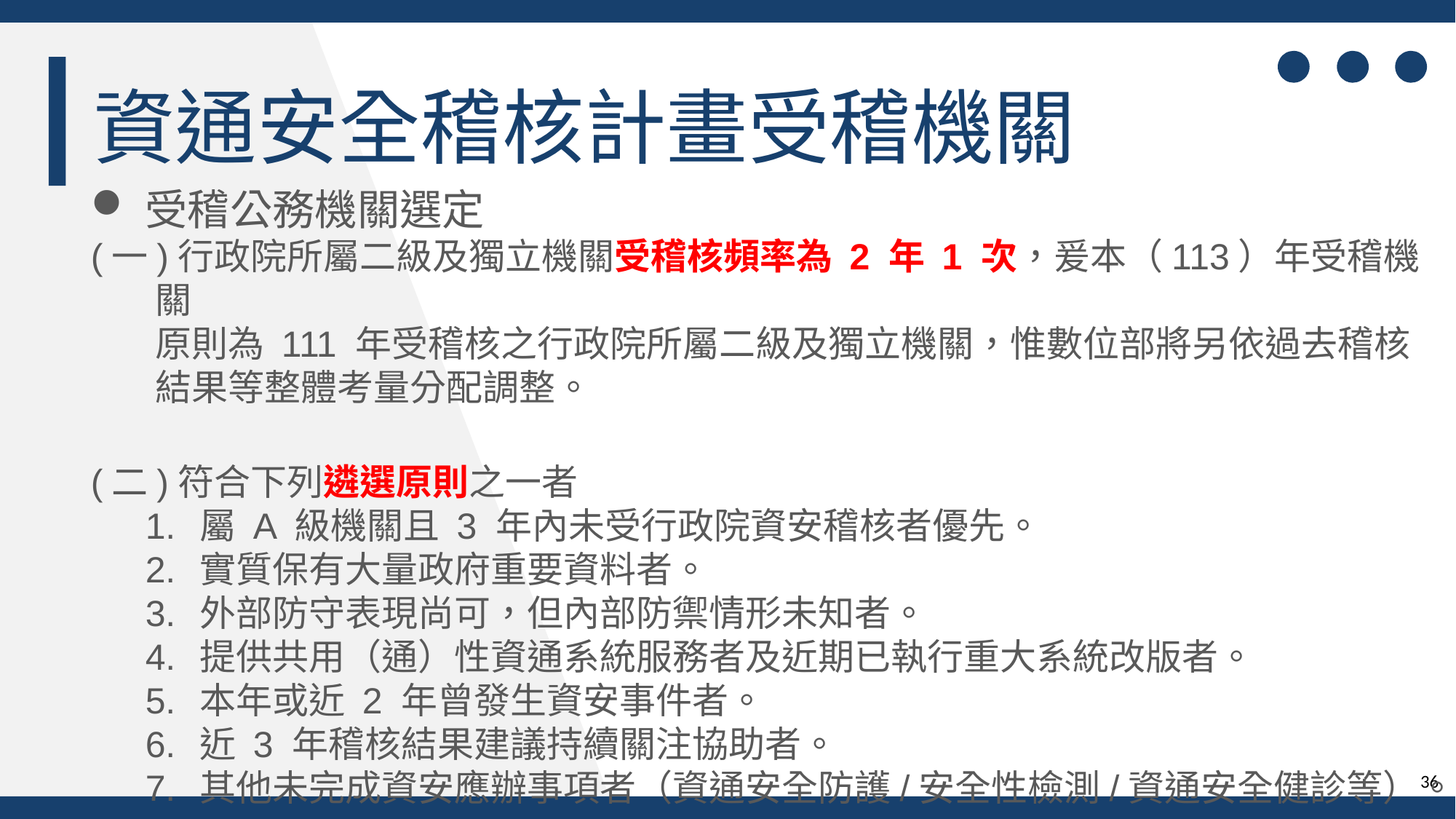

資通安全稽核計畫受稽機關
受稽公務機關選定
(一)行政院所屬二級及獨立機關受稽核頻率為 2 年 1 次，爰本（113）年受稽機關
原則為 111 年受稽核之行政院所屬二級及獨立機關，惟數位部將另依過去稽核
結果等整體考量分配調整。

(二)符合下列遴選原則之一者
屬 A 級機關且 3 年內未受行政院資安稽核者優先。
實質保有大量政府重要資料者。
外部防守表現尚可，但內部防禦情形未知者。
提供共用（通）性資通系統服務者及近期已執行重大系統改版者。
本年或近 2 年曾發生資安事件者。
近 3 年稽核結果建議持續關注協助者。
其他未完成資安應辦事項者（資通安全防護/安全性檢測/資通安全健診等）。